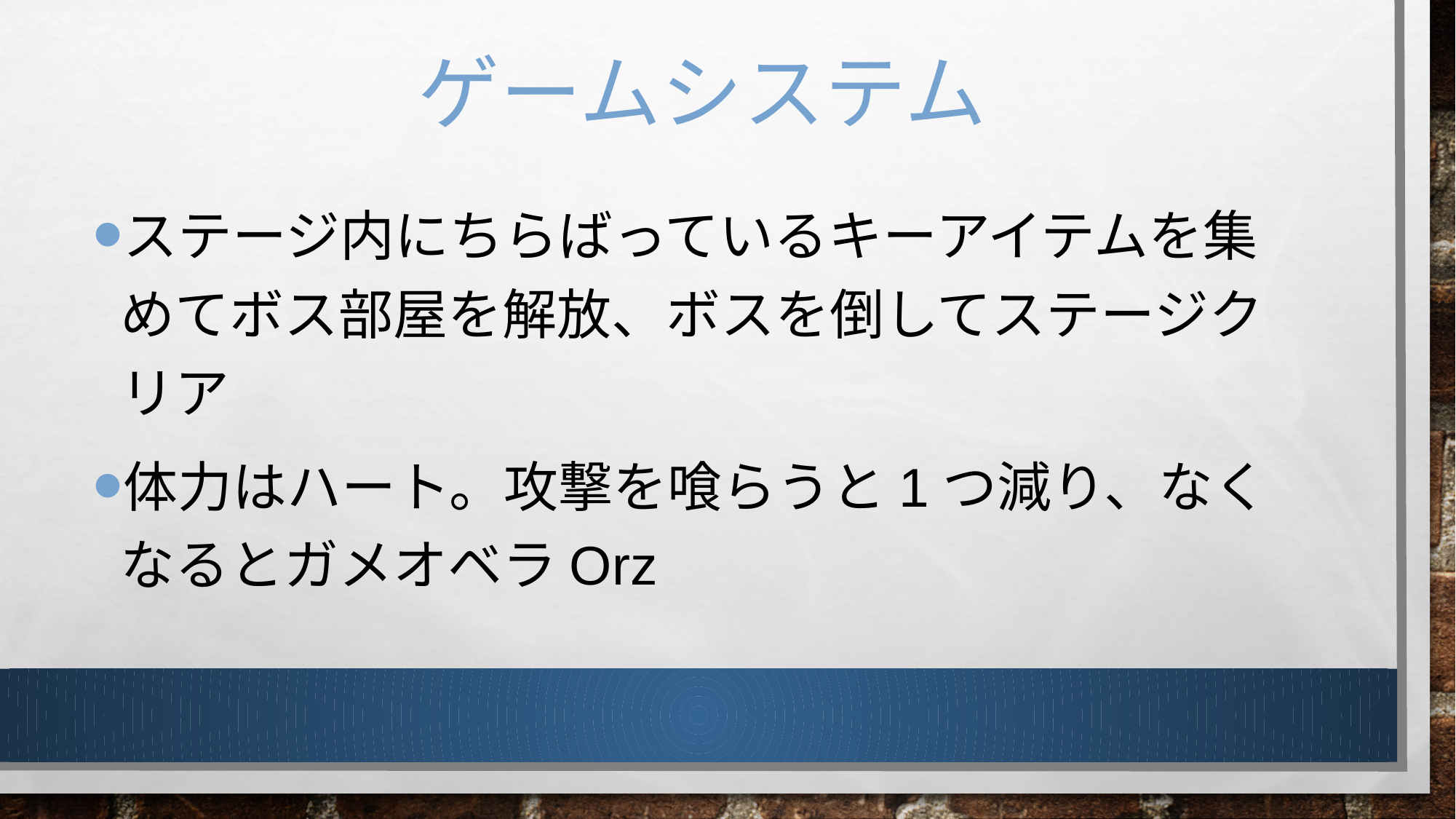

# ゲームシステム
ステージ内にちらばっているキーアイテムを集めてボス部屋を解放、ボスを倒してステージクリア
体力はハート。攻撃を喰らうと1つ減り、なくなるとガメオベラOrz